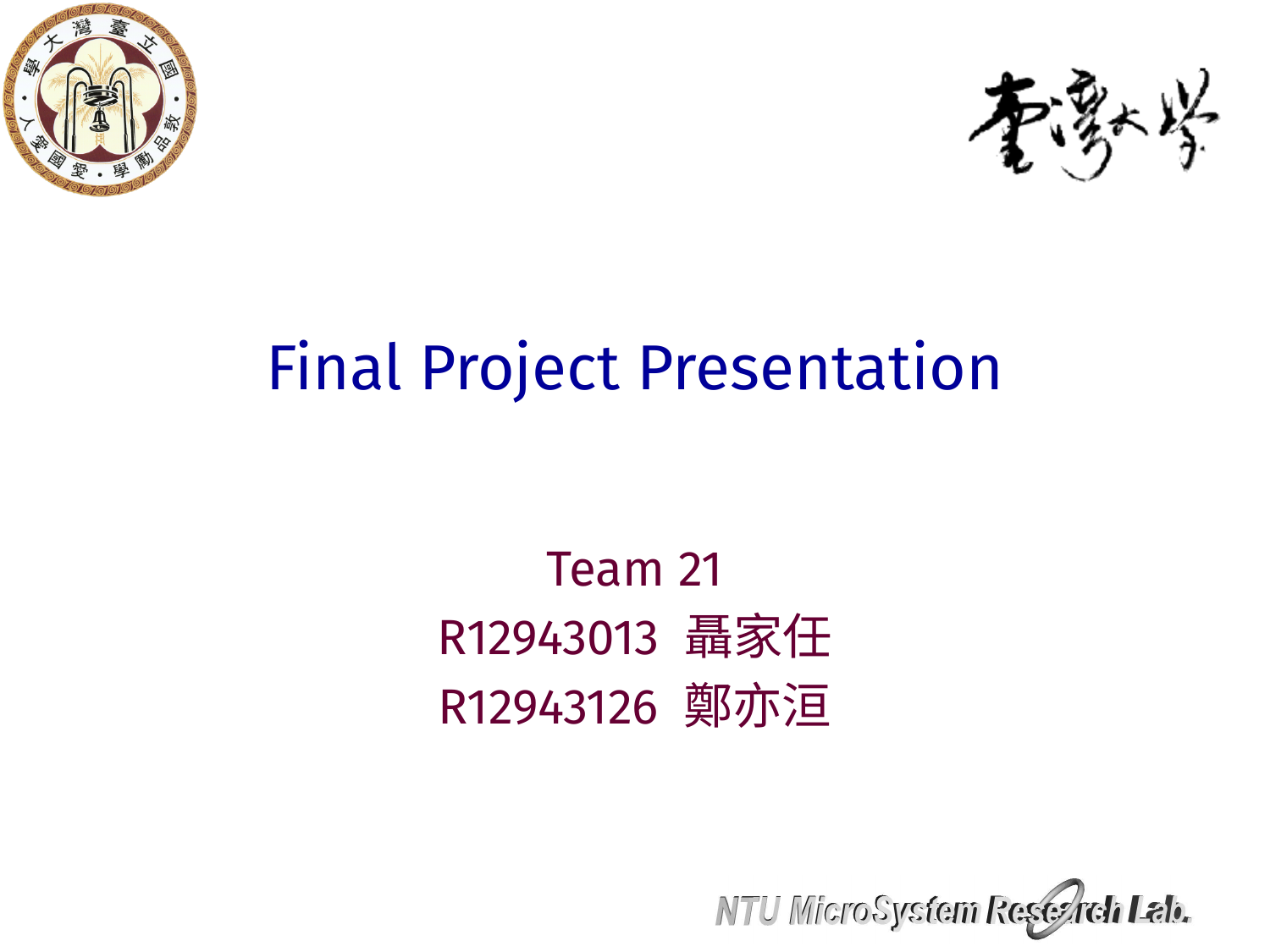

# Final Project Presentation
Team 21
R12943013 聶家任
R12943126 鄭亦洹